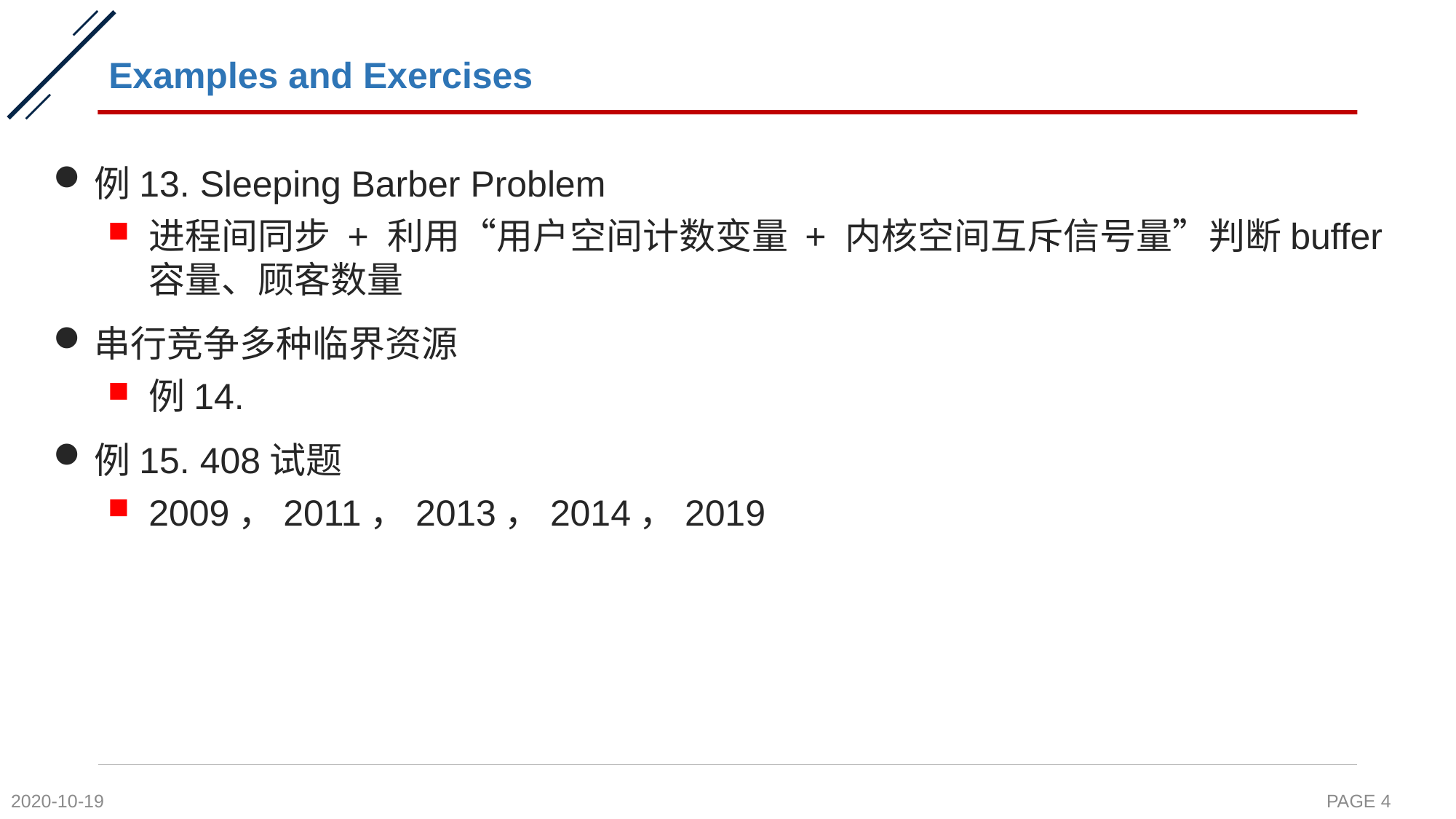

# Examples and Exercises
例13. Sleeping Barber Problem
进程间同步 + 利用“用户空间计数变量 + 内核空间互斥信号量”判断buffer容量、顾客数量
串行竞争多种临界资源
例14.
例15. 408试题
2009，2011，2013，2014，2019
2020-10-19
PAGE 4